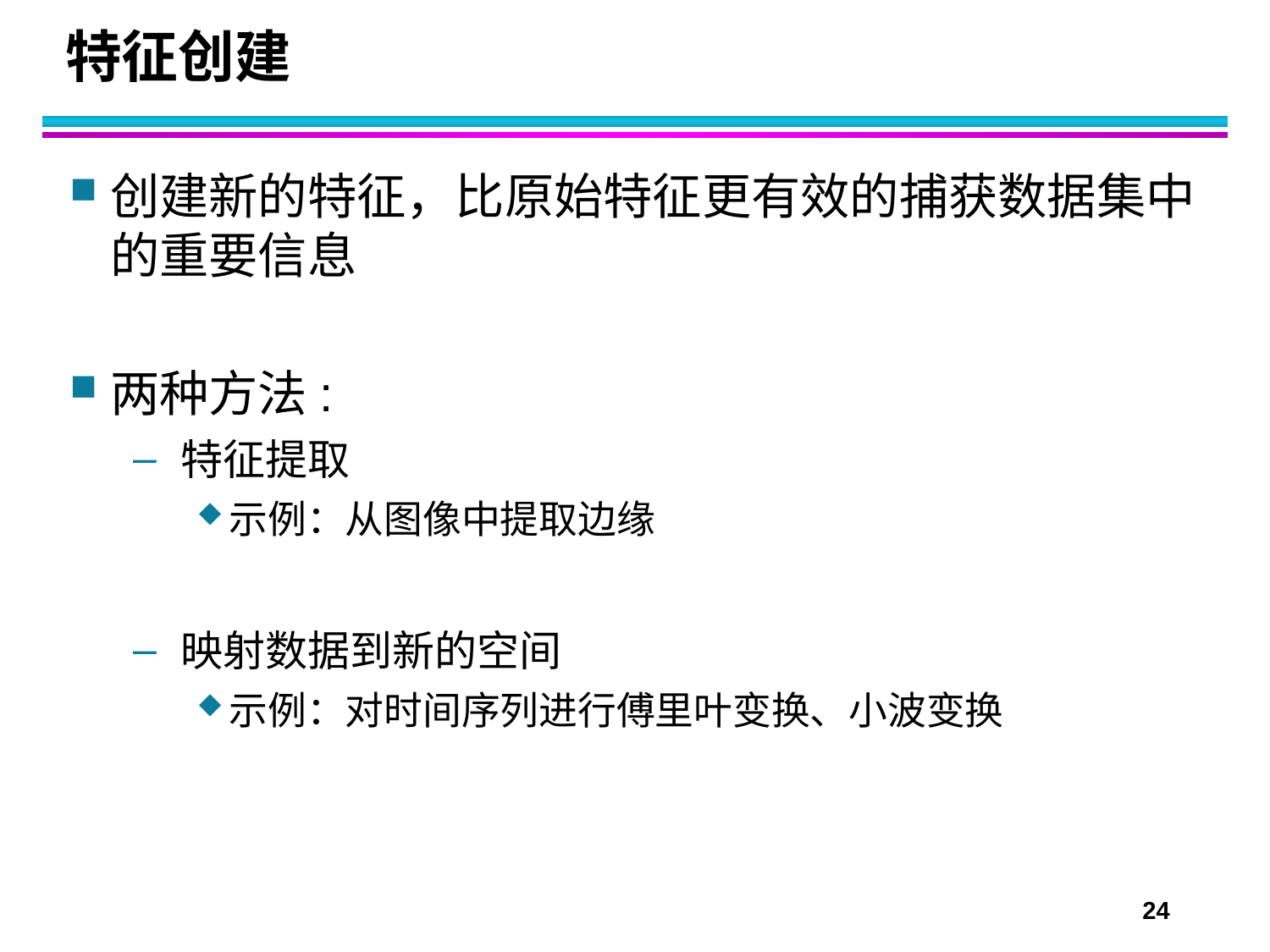

# 特征创建
创建新的特征，比原始特征更有效的捕获数据集中的重要信息

两种方法:
特征提取
示例：从图像中提取边缘

映射数据到新的空间
示例：对时间序列进行傅里叶变换、小波变换